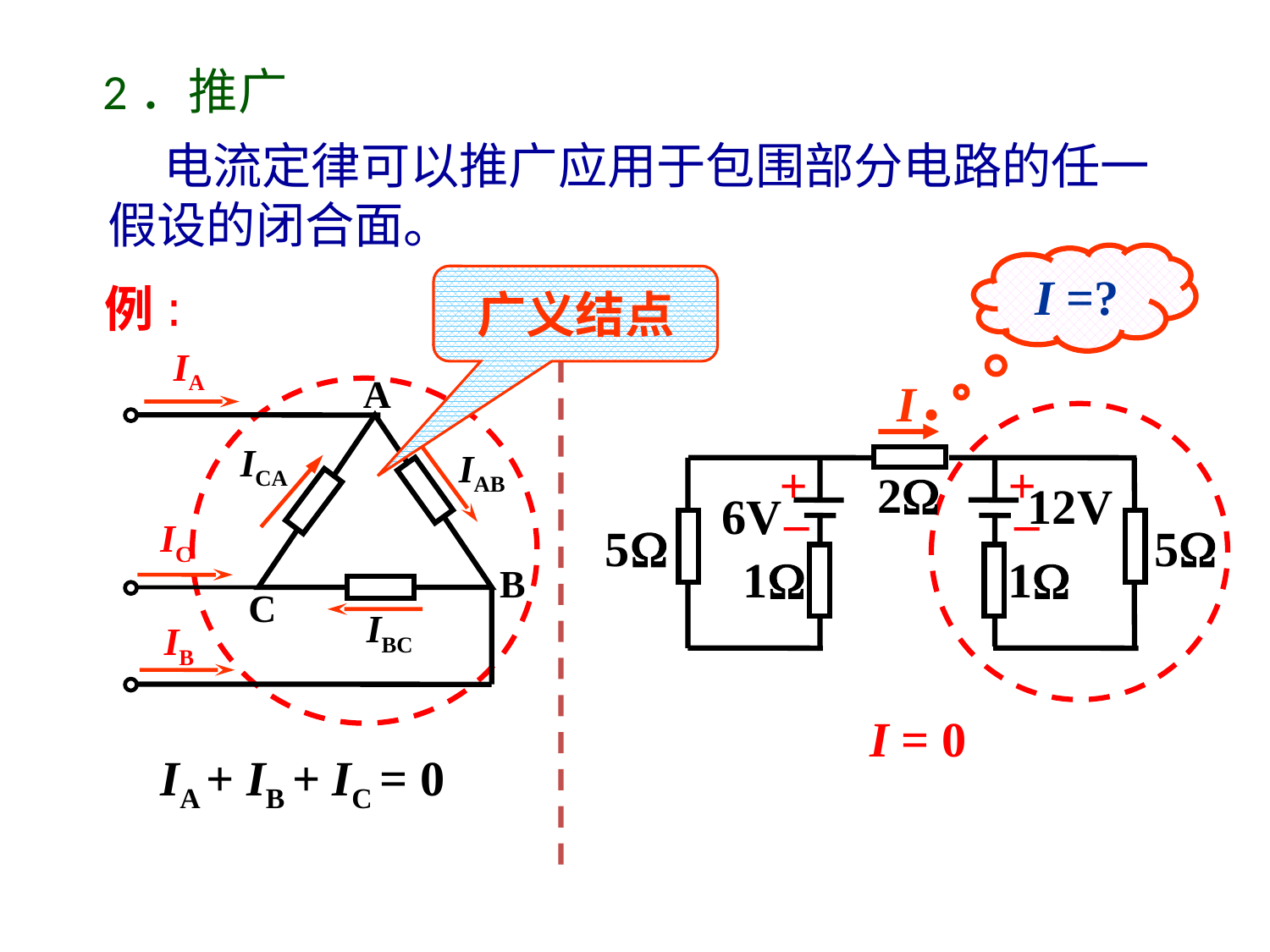

2．推广
    电流定律可以推广应用于包围部分电路的任一假设的闭合面。
I =?
广义结点
例:

IA
A

ICA
IAB

IC
B

C

IBC

IB

I

+

+

2Ω

_
_
12V
6V
5Ω
5Ω

1Ω
1Ω

I = 0
IA + IB + IC = 0